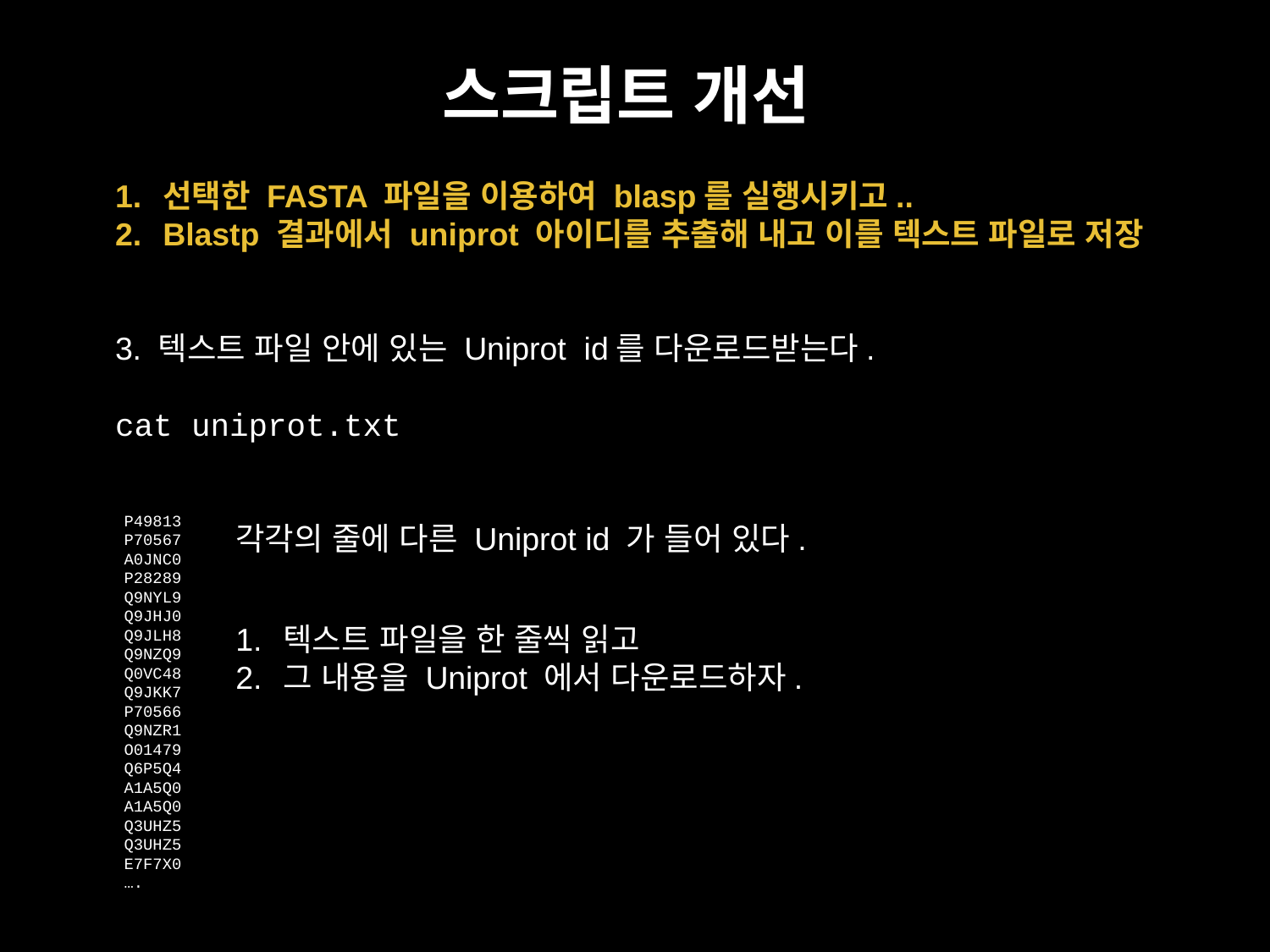

# 스크립트 개선
선택한 FASTA 파일을 이용하여 blasp를 실행시키고..
Blastp 결과에서 uniprot 아이디를 추출해 내고 이를 텍스트 파일로 저장

3. 텍스트 파일 안에 있는 Uniprot  id를 다운로드받는다.

cat uniprot.txt
P49813
P70567
A0JNC0
P28289
Q9NYL9
Q9JHJ0
Q9JLH8
Q9NZQ9
Q0VC48
Q9JKK7
P70566
Q9NZR1
O01479
Q6P5Q4
A1A5Q0
A1A5Q0
Q3UHZ5
Q3UHZ5
E7F7X0
….
각각의 줄에 다른 Uniprot id 가 들어 있다.
텍스트 파일을 한 줄씩 읽고
그 내용을 Uniprot 에서 다운로드하자.